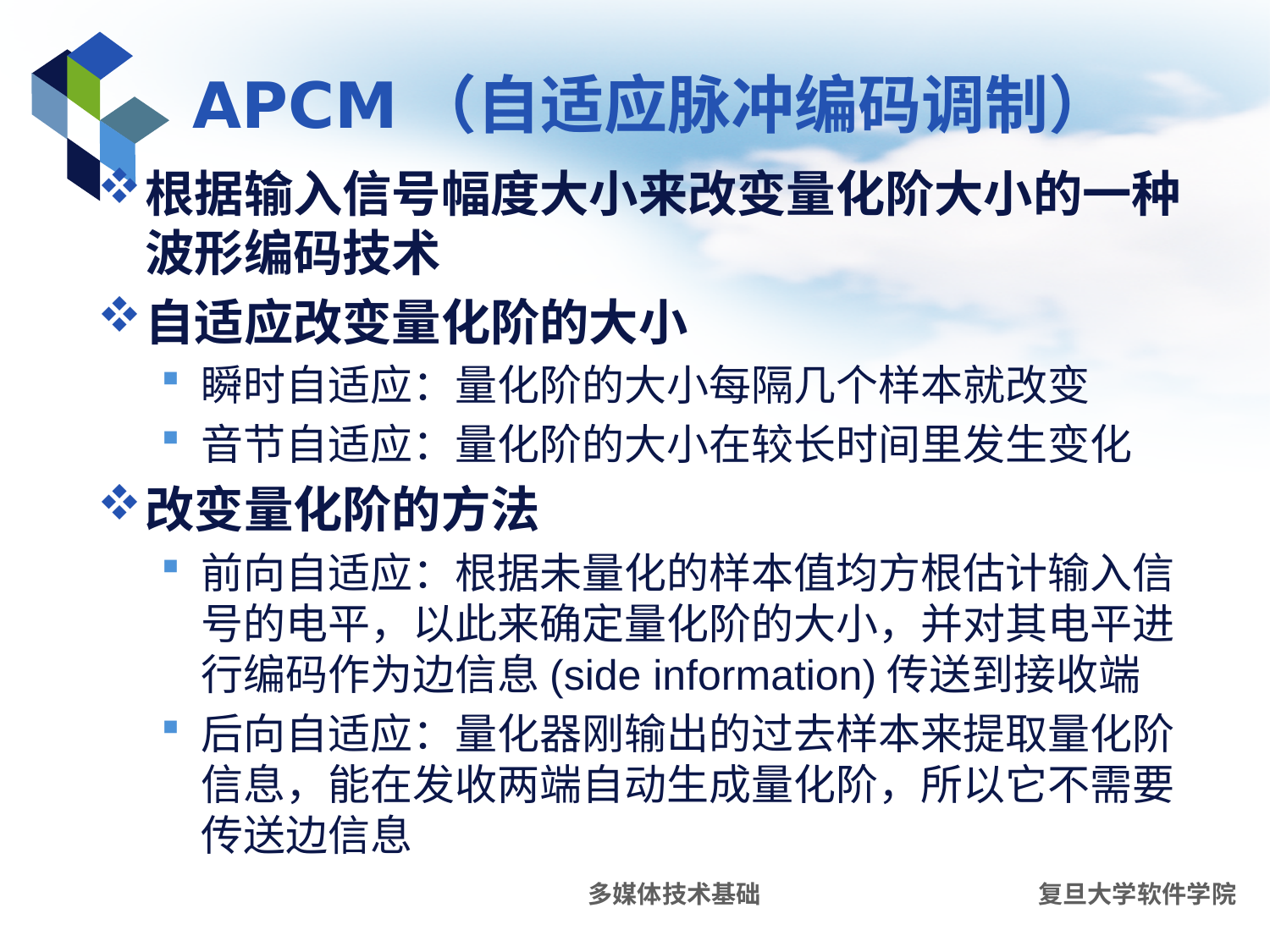

# APCM（自适应脉冲编码调制）
根据输入信号幅度大小来改变量化阶大小的一种波形编码技术
自适应改变量化阶的大小
瞬时自适应：量化阶的大小每隔几个样本就改变
音节自适应：量化阶的大小在较长时间里发生变化
改变量化阶的方法
前向自适应：根据未量化的样本值均方根估计输入信号的电平，以此来确定量化阶的大小，并对其电平进行编码作为边信息(side information)传送到接收端
后向自适应：量化器刚输出的过去样本来提取量化阶信息，能在发收两端自动生成量化阶，所以它不需要传送边信息
多媒体技术基础